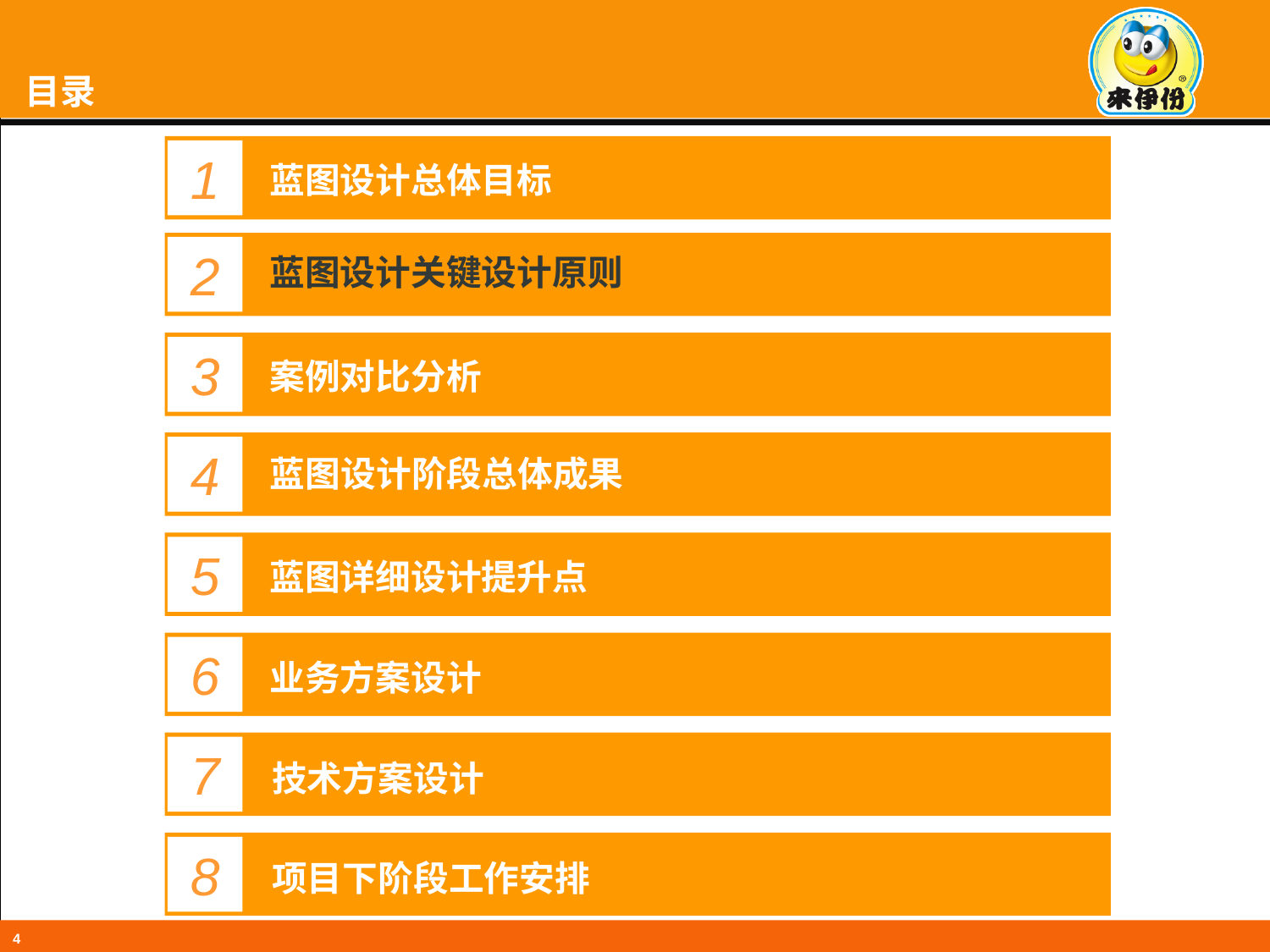

# 目录

1
蓝图设计总体目标

2
蓝图设计关键设计原则

3
案例对比分析

4
蓝图设计阶段总体成果

5
蓝图详细设计提升点

6
业务方案设计

7

技术方案设计
进展进度和下阶段计划

8

项目下阶段工作安排
进展进度和下阶段计划
4